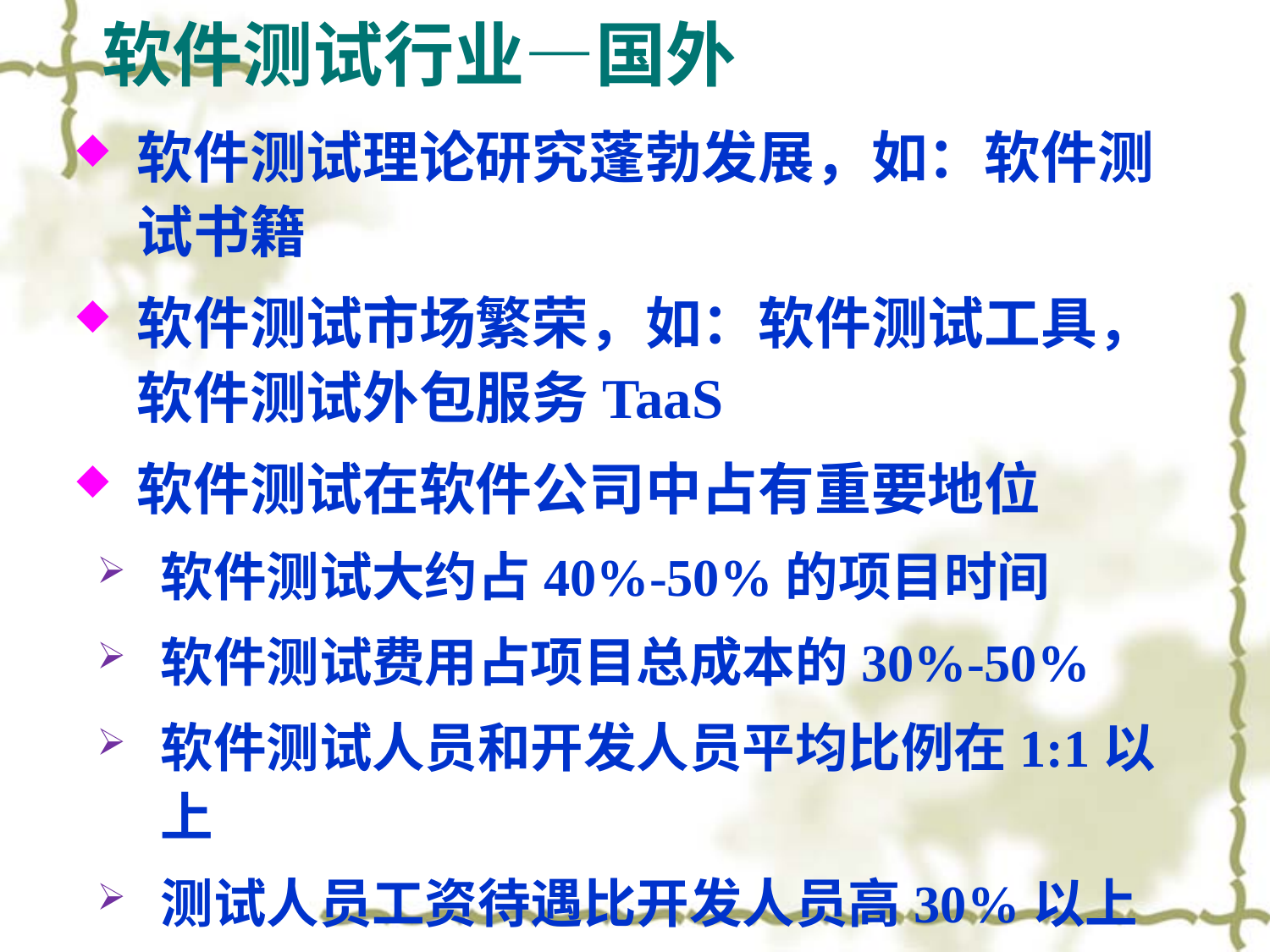

# 软件测试行业—国外
软件测试理论研究蓬勃发展，如：软件测试书籍
软件测试市场繁荣，如：软件测试工具，软件测试外包服务TaaS
软件测试在软件公司中占有重要地位
软件测试大约占40%-50%的项目时间
软件测试费用占项目总成本的30%-50%
软件测试人员和开发人员平均比例在1:1以上
测试人员工资待遇比开发人员高30%以上